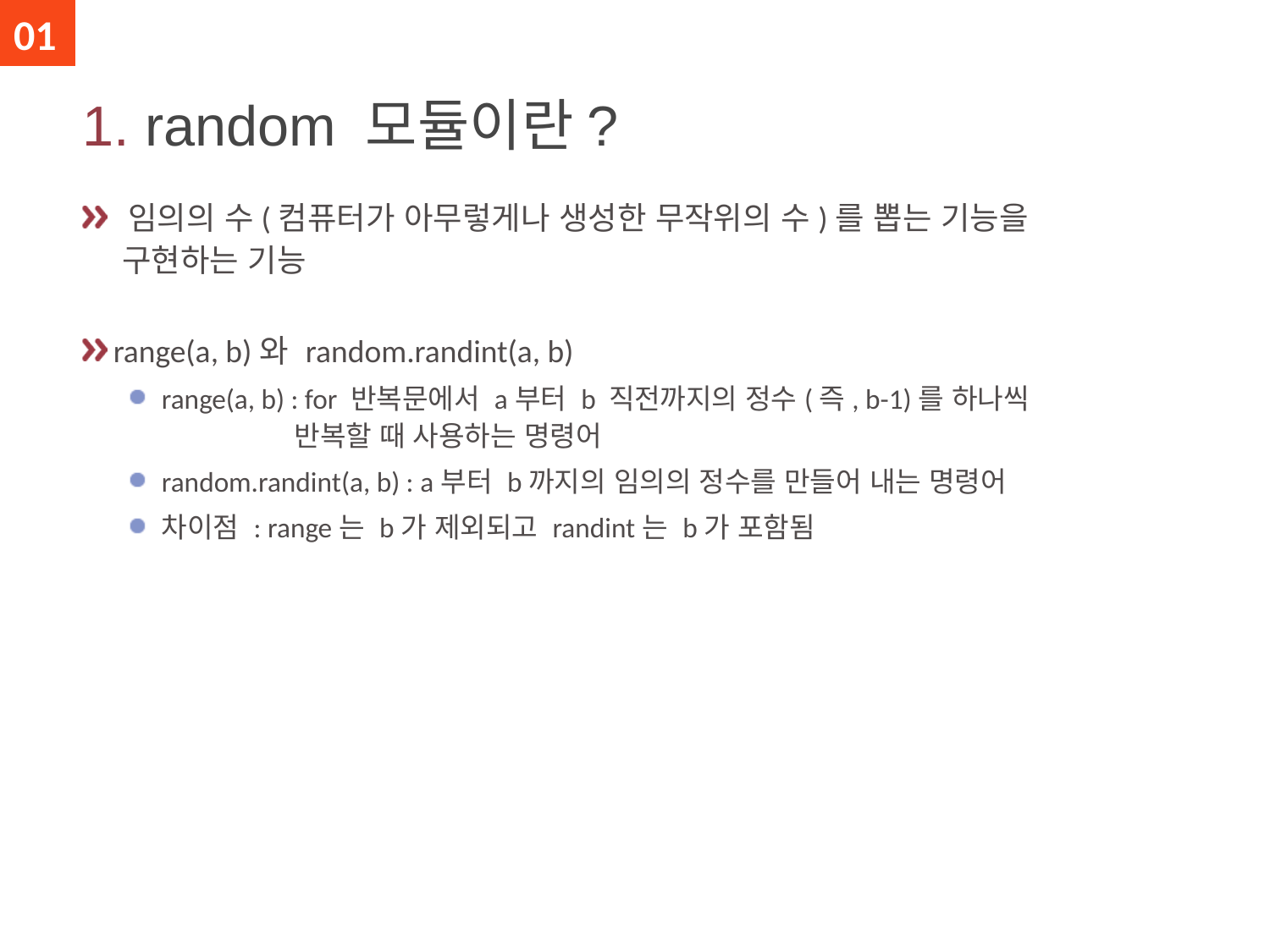

01
# 1. random 모듈이란?
 임의의 수(컴퓨터가 아무렇게나 생성한 무작위의 수)를 뽑는 기능을
 구현하는 기능
range(a, b)와 random.randint(a, b)
range(a, b) : for 반복문에서 a부터 b 직전까지의 정수(즉, b-1)를 하나씩
                 반복할 때 사용하는 명령어
random.randint(a, b) : a부터 b까지의 임의의 정수를 만들어 내는 명령어
차이점 : range는 b가 제외되고 randint는 b가 포함됨